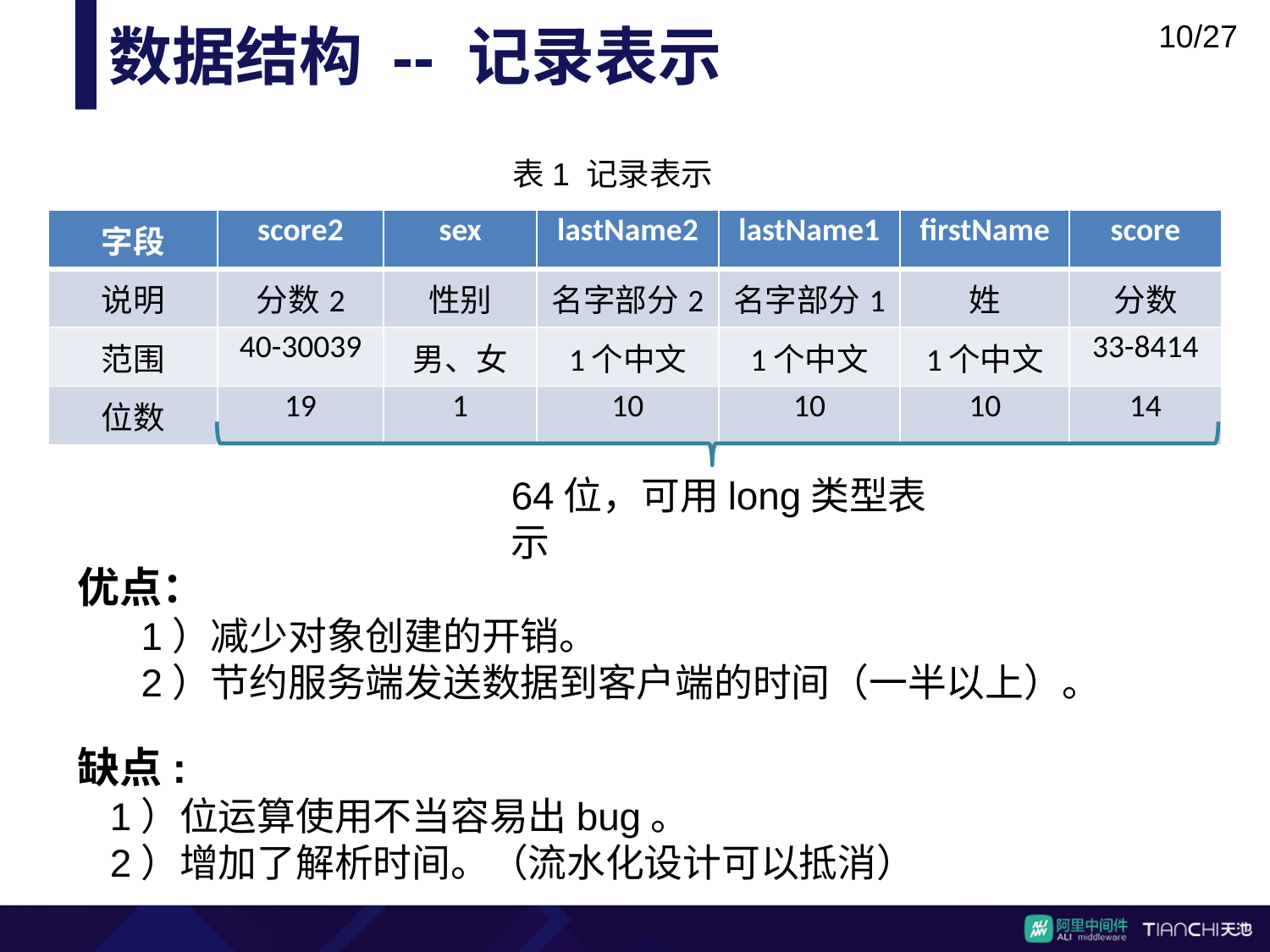

10/27
数据结构 -- 记录表示
表1 记录表示案
| 字段 | score2 | sex | lastName2 | lastName1 | firstName | score |
| --- | --- | --- | --- | --- | --- | --- |
| 说明 | 分数2 | 性别 | 名字部分2 | 名字部分1 | 姓 | 分数 |
| 范围 | 40-30039 | 男、女 | 1个中文 | 1个中文 | 1个中文 | 33-8414 |
| 位数 | 19 | 1 | 10 | 10 | 10 | 14 |
64位，可用long类型表示
优点：
1）减少对象创建的开销。
2）节约服务端发送数据到客户端的时间（一半以上）。
缺点:
   1）位运算使用不当容易出bug。
   2）增加了解析时间。（流水化设计可以抵消）